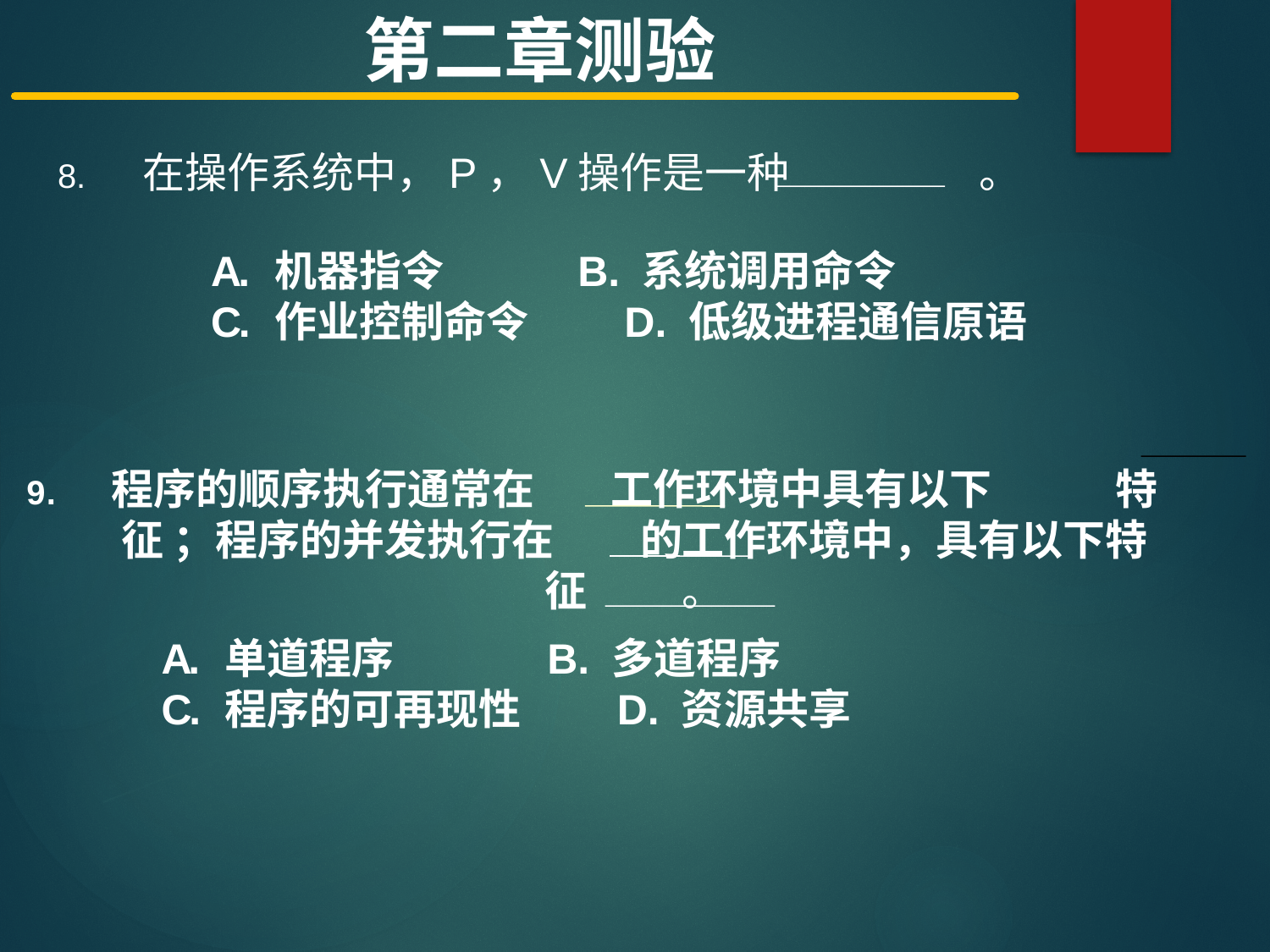

第二章测验
在操作系统中，P，V操作是一种                    。

机器指令             B. 系统调用命令
作业控制命令         D. 低级进程通信原语
程序的顺序执行通常在        工作环境中具有以下             特征 ；程序的并发执行在         的工作环境中，具有以下特征          。

单道程序               B. 多道程序
程序的可再现性         D. 资源共享